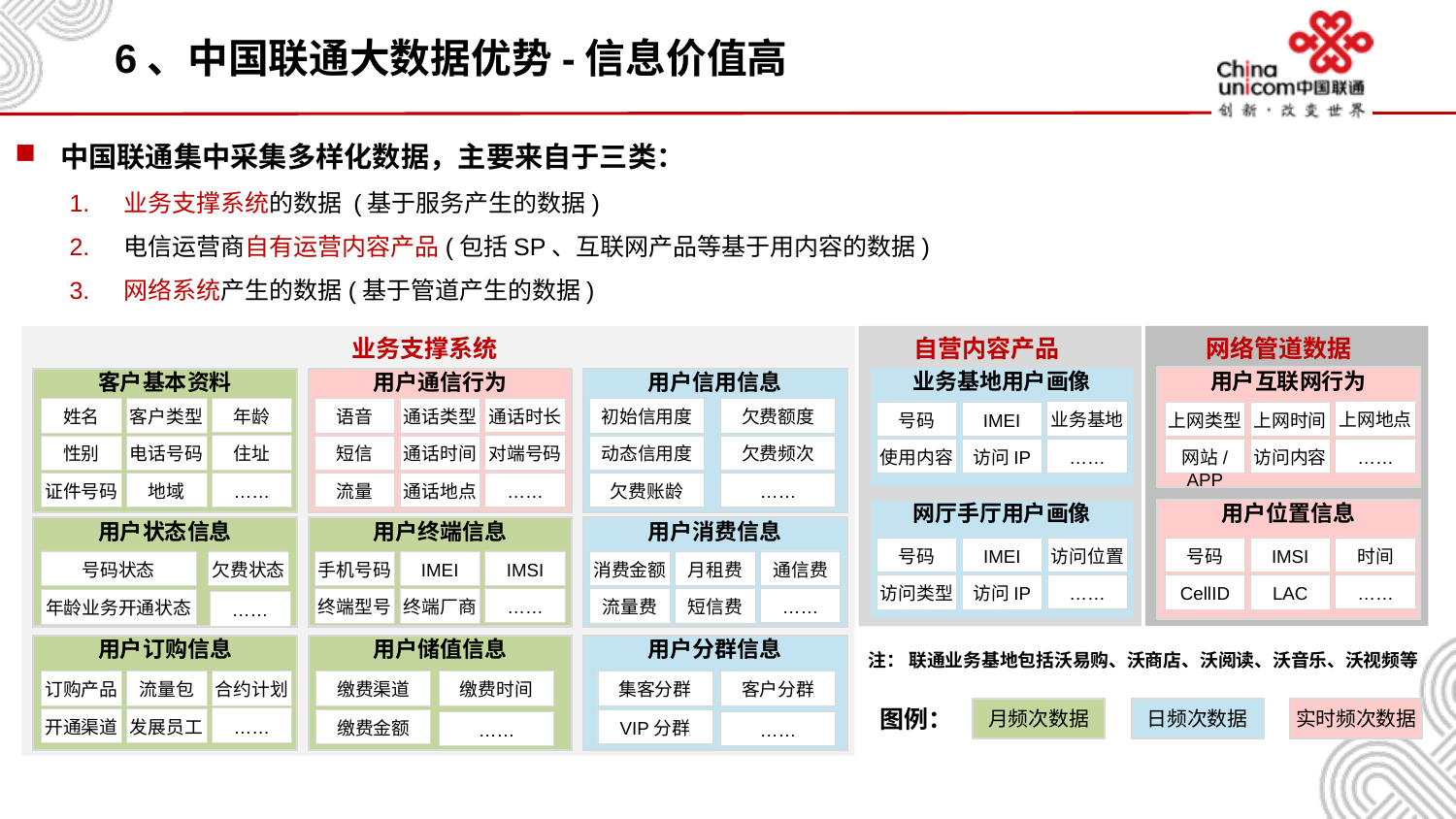

# 6、中国联通大数据优势-信息价值高
中国联通集中采集多样化数据，主要来自于三类：
业务支撑系统的数据 (基于服务产生的数据)
电信运营商自有运营内容产品(包括SP、互联网产品等基于用内容的数据)
网络系统产生的数据(基于管道产生的数据)

业务支撑系统
自营内容产品
网络管道数据

业务基地用户画像
用户互联网行为
客户基本资料
用户通信行为
用户信用信息
年龄
通话时长
姓名
客户类型
语音
通话类型
初始信用度
欠费额度
业务基地
上网地点
号码
IMEI
上网类型
上网时间
住址
对端号码
性别
电话号码
短信
通话时间
动态信用度
欠费频次
……
……
使用内容
访问IP
网站/APP
访问内容
……
……
证件号码
地域
流量
通话地点
欠费账龄
……
网厅手厅用户画像
用户位置信息
用户状态信息
用户终端信息
用户消费信息
访问位置
时间
号码
IMEI
号码
IMSI
号码状态
欠费状态
IMSI
通信费
手机号码
IMEI
消费金额
月租费
……
……
访问类型
访问IP
CellID
LAC
……
……
终端型号
终端厂商
流量费
短信费
年龄业务开通状态
……
用户订购信息
用户储值信息
用户分群信息
注： 联通业务基地包括沃易购、沃商店、沃阅读、沃音乐、沃视频等
合约计划
缴费渠道
缴费时间
集客分群
客户分群
订购产品
流量包
图例：
月频次数据
日频次数据
实时频次数据
……
开通渠道
发展员工
缴费金额
VIP分群
……
……